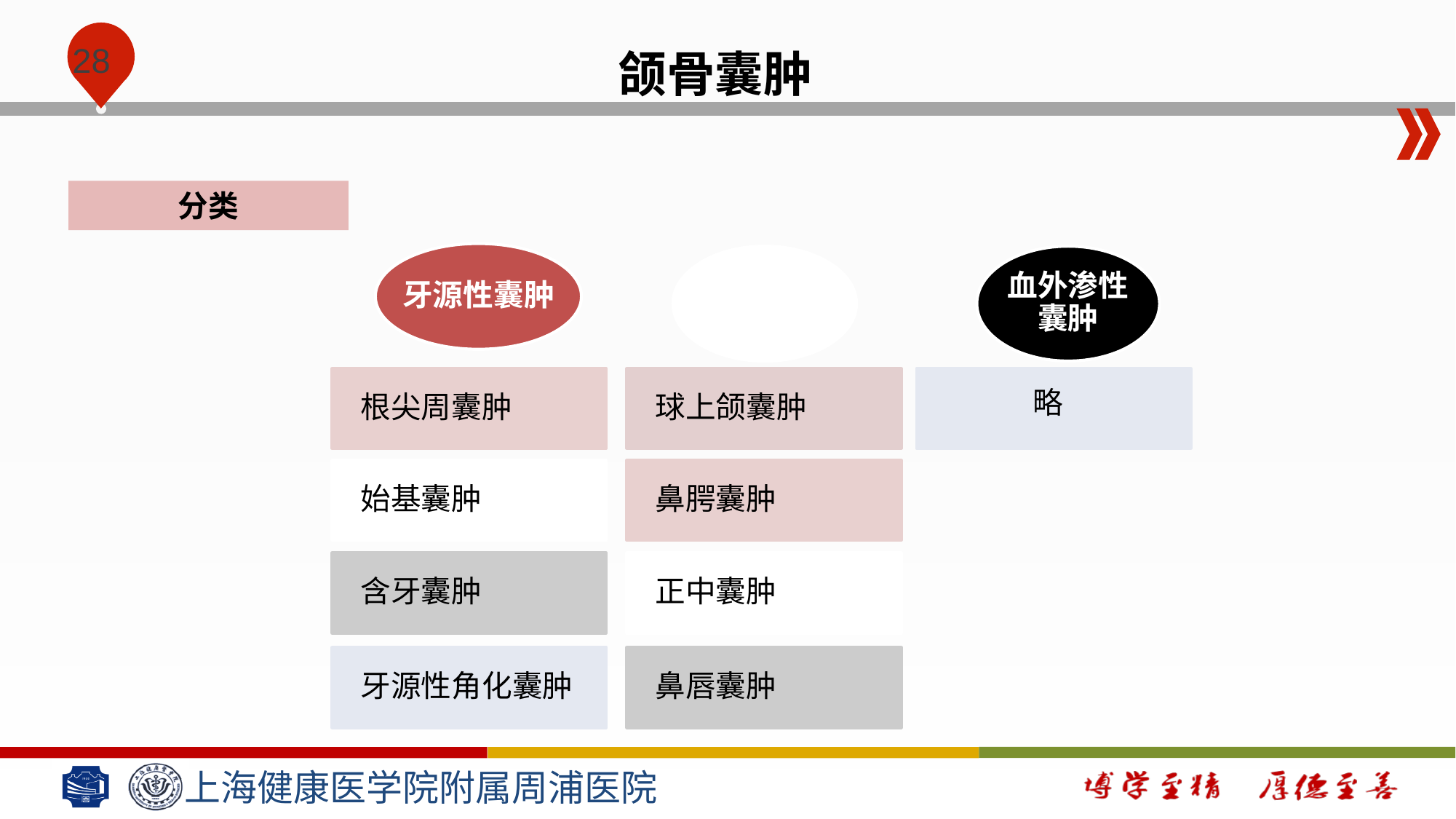

颌骨囊肿
分类
牙源性囊肿
非牙源性囊肿
血外渗性囊肿
根尖周囊肿
球上颌囊肿

略
始基囊肿
鼻腭囊肿
含牙囊肿
正中囊肿
牙源性角化囊肿
鼻唇囊肿